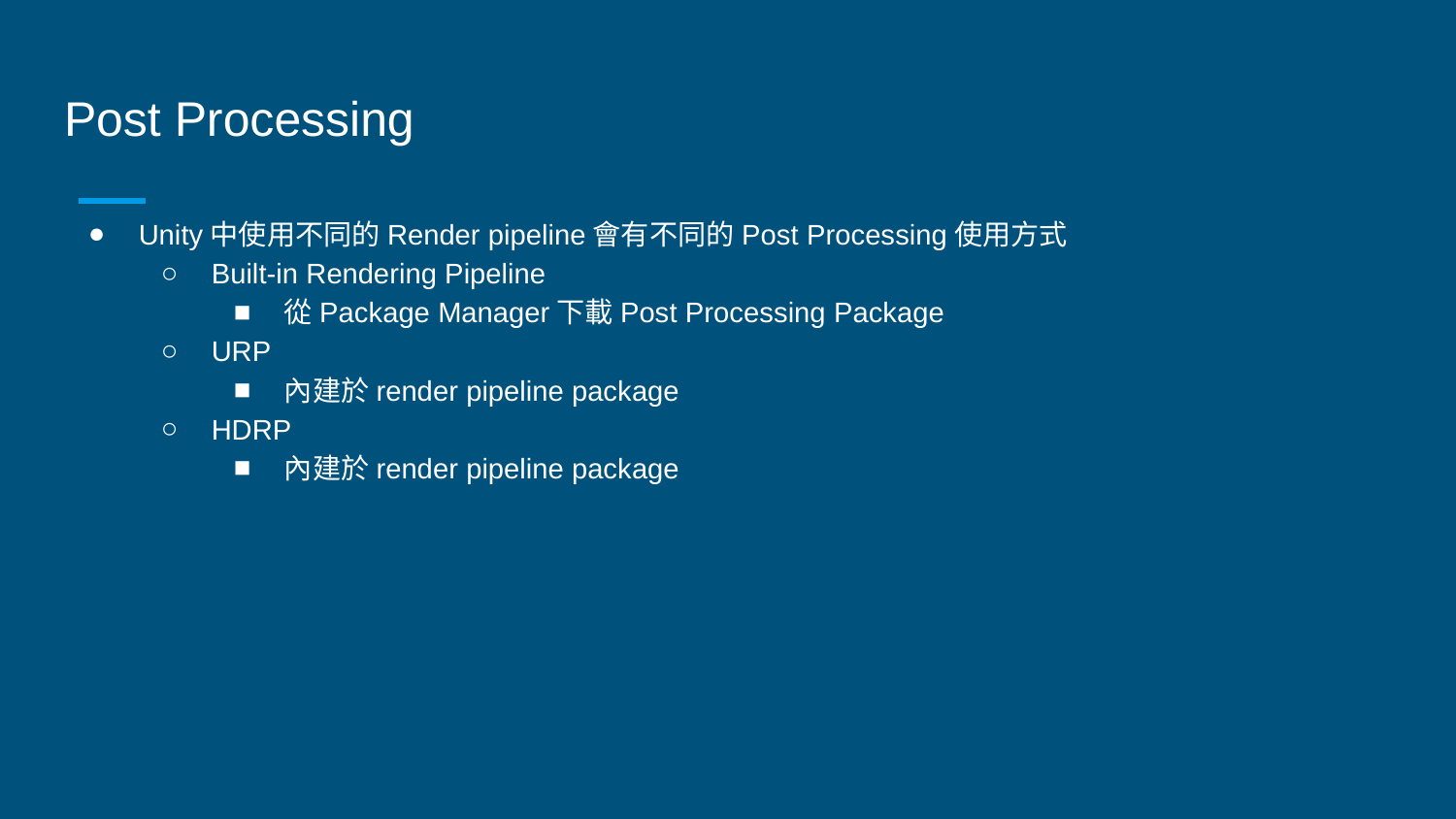

# Post Processing
Unity中使用不同的Render pipeline會有不同的Post Processing使用方式
Built-in Rendering Pipeline
從Package Manager下載Post Processing Package
URP
內建於render pipeline package
HDRP
內建於render pipeline package